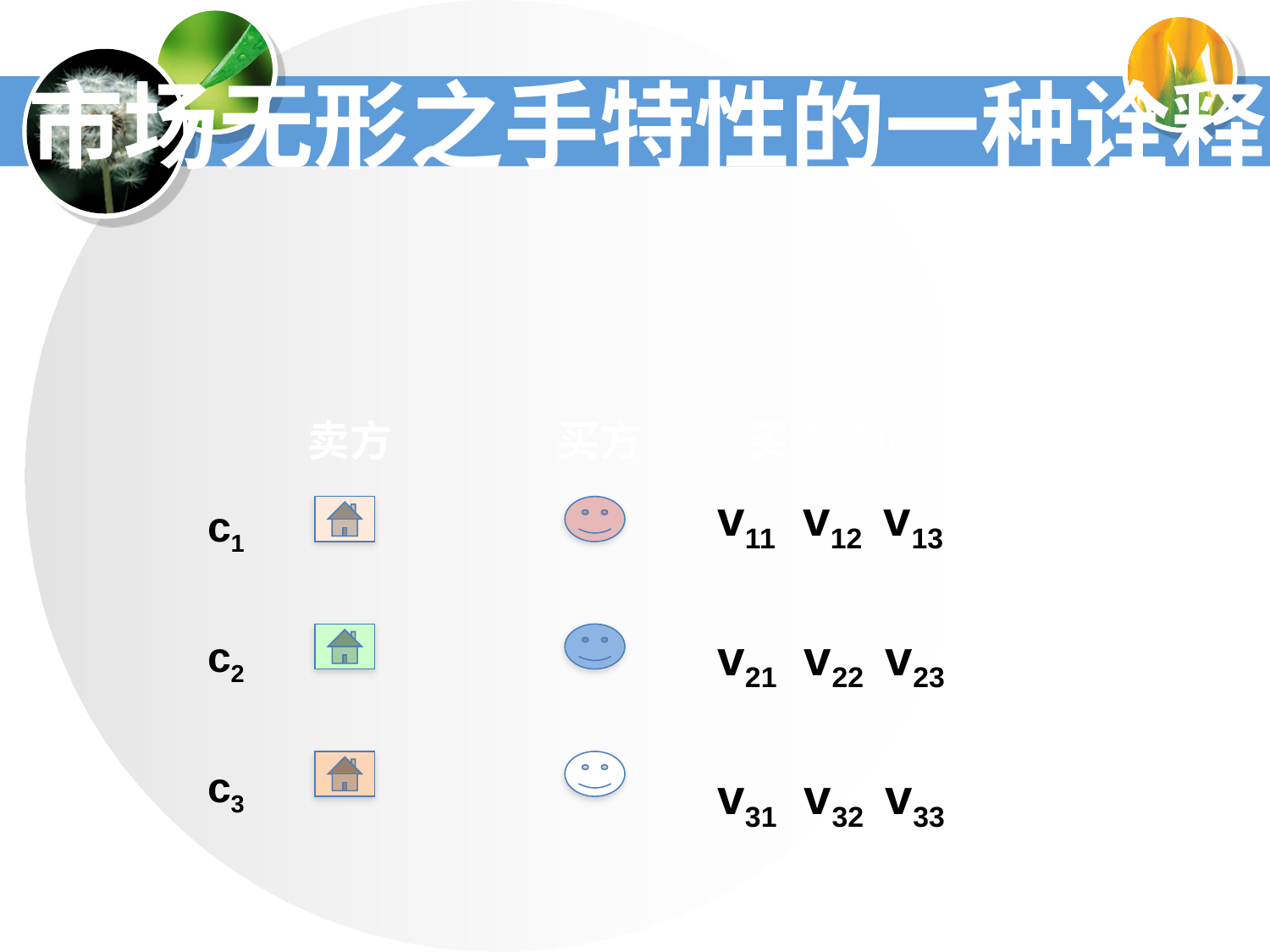

# 市场无形之手特性的一种诠释

卖方
买方
买方估值
v11  v12  v13

v21  v22  v23

v31  v32  v33
c1

c2

c3